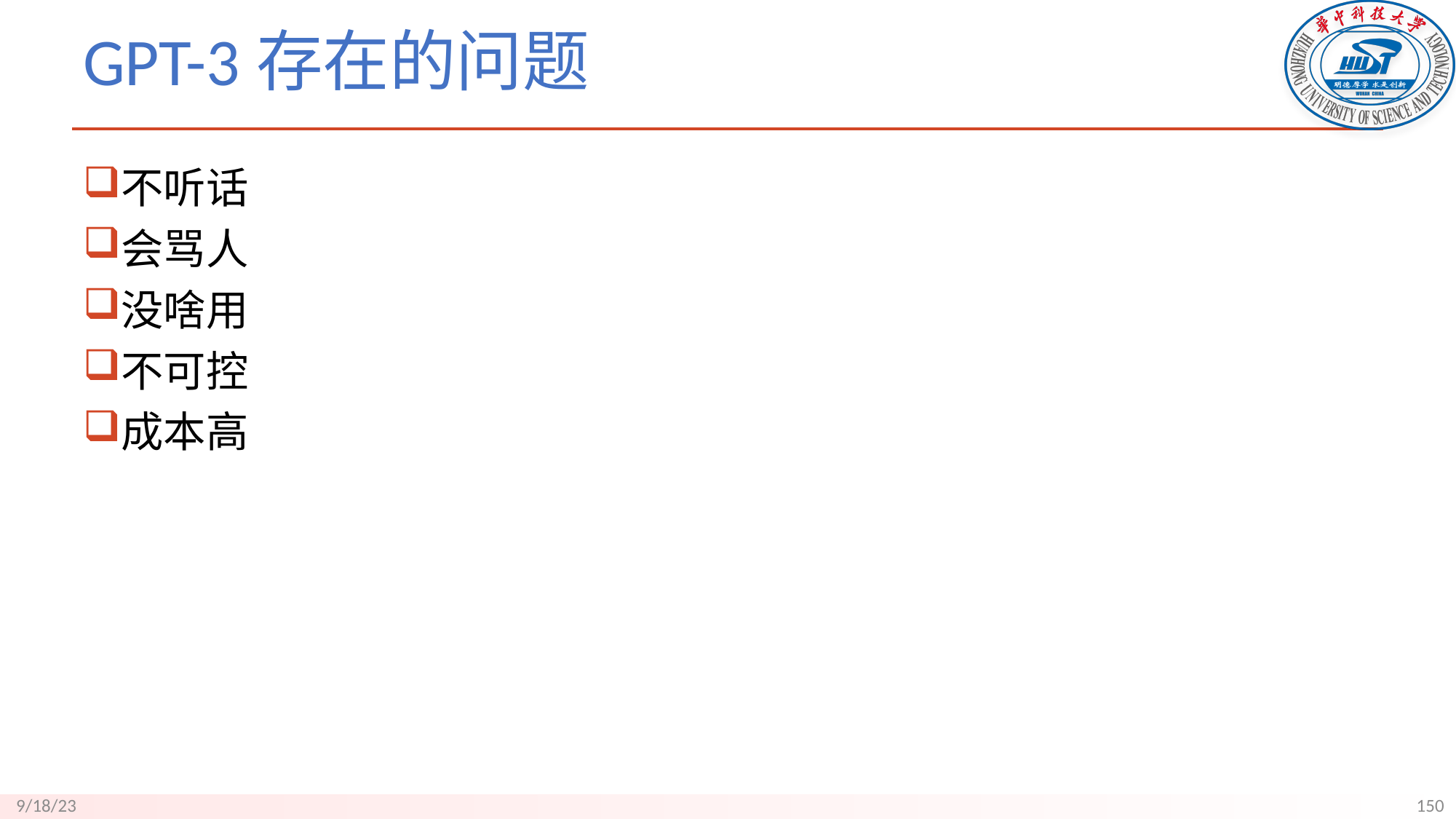

# GPT-3存在的问题
不听话
会骂人
没啥用
不可控
成本高

150
9/18/23